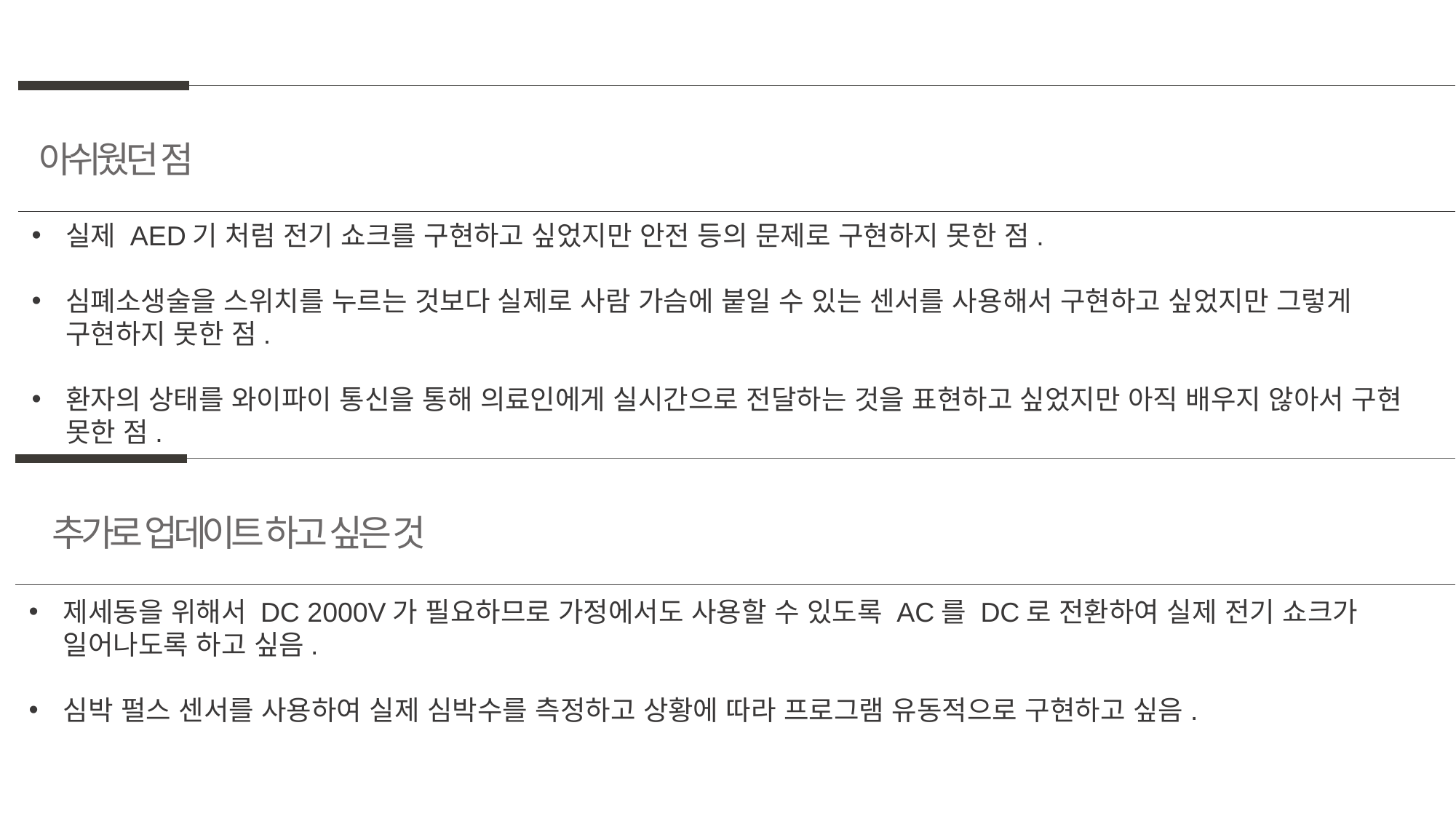

아쉬웠던 점
실제 AED기 처럼 전기 쇼크를 구현하고 싶었지만 안전 등의 문제로 구현하지 못한 점.

심폐소생술을 스위치를 누르는 것보다 실제로 사람 가슴에 붙일 수 있는 센서를 사용해서 구현하고 싶었지만 그렇게 구현하지 못한 점.

환자의 상태를 와이파이 통신을 통해 의료인에게 실시간으로 전달하는 것을 표현하고 싶었지만 아직 배우지 않아서 구현 못한 점.
추가로 업데이트 하고 싶은 것
제세동을 위해서 DC 2000V가 필요하므로 가정에서도 사용할 수 있도록 AC를 DC로 전환하여 실제 전기 쇼크가 일어나도록 하고 싶음.

심박 펄스 센서를 사용하여 실제 심박수를 측정하고 상황에 따라 프로그램 유동적으로 구현하고 싶음.